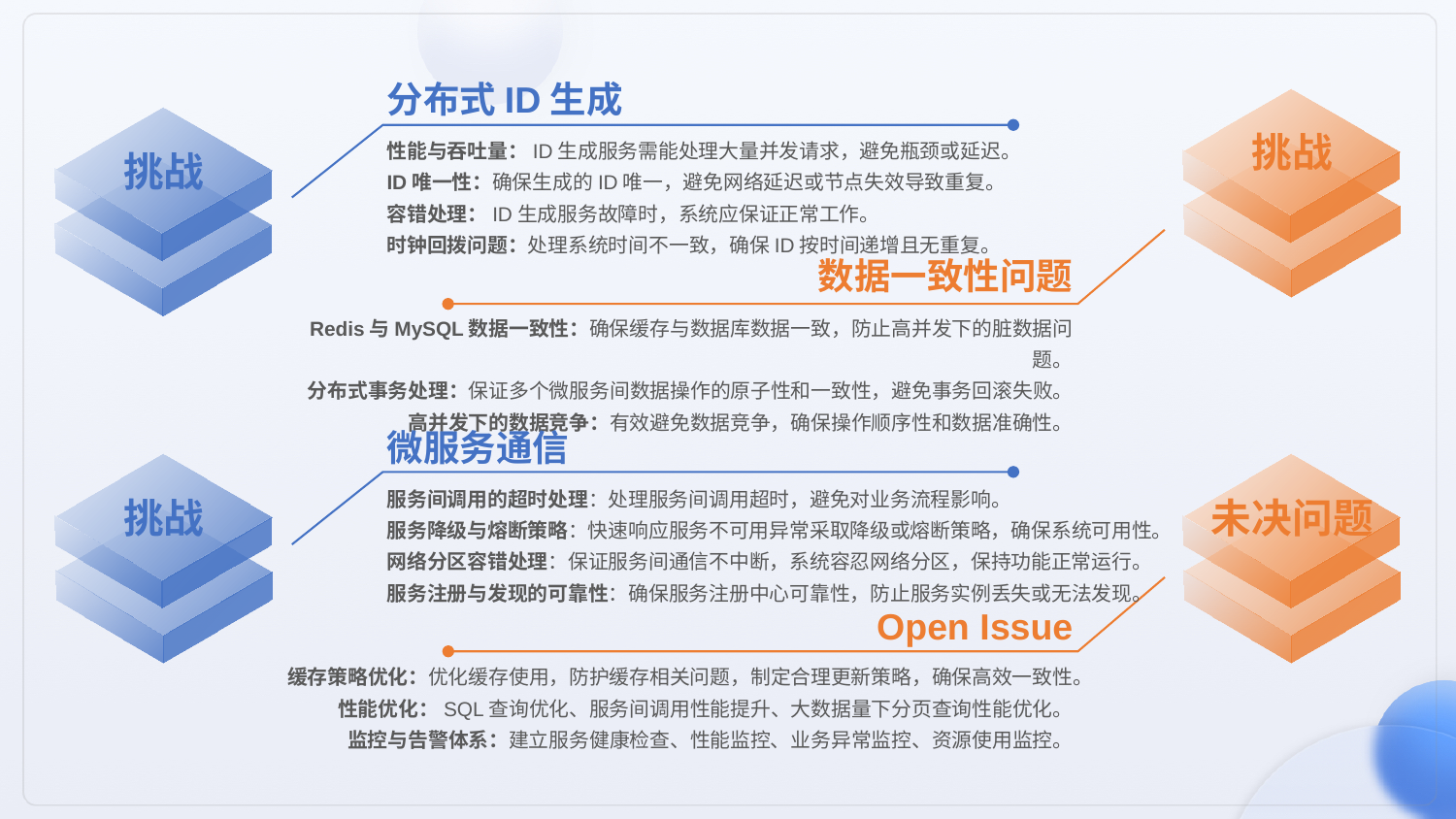

分布式ID生成

挑战
挑战

性能与吞吐量：ID生成服务需能处理大量并发请求，避免瓶颈或延迟。
ID唯一性：确保生成的ID唯一，避免网络延迟或节点失效导致重复。
容错处理：ID生成服务故障时，系统应保证正常工作。
时钟回拨问题：处理系统时间不一致，确保ID按时间递增且无重复。

数据一致性问题
Redis与MySQL数据一致性：确保缓存与数据库数据一致，防止高并发下的脏数据问题。
分布式事务处理：保证多个微服务间数据操作的原子性和一致性，避免事务回滚失败。
高并发下的数据竞争：有效避免数据竞争，确保操作顺序性和数据准确性。
微服务通信

挑战
未决问题

服务间调用的超时处理：处理服务间调用超时，避免对业务流程影响。
服务降级与熔断策略：快速响应服务不可用异常采取降级或熔断策略，确保系统可用性。
网络分区容错处理：保证服务间通信不中断，系统容忍网络分区，保持功能正常运行。
服务注册与发现的可靠性：确保服务注册中心可靠性，防止服务实例丢失或无法发现。

Open Issue
缓存策略优化：优化缓存使用，防护缓存相关问题，制定合理更新策略，确保高效一致性。
性能优化：SQL查询优化、服务间调用性能提升、大数据量下分页查询性能优化。
监控与告警体系：建立服务健康检查、性能监控、业务异常监控、资源使用监控。